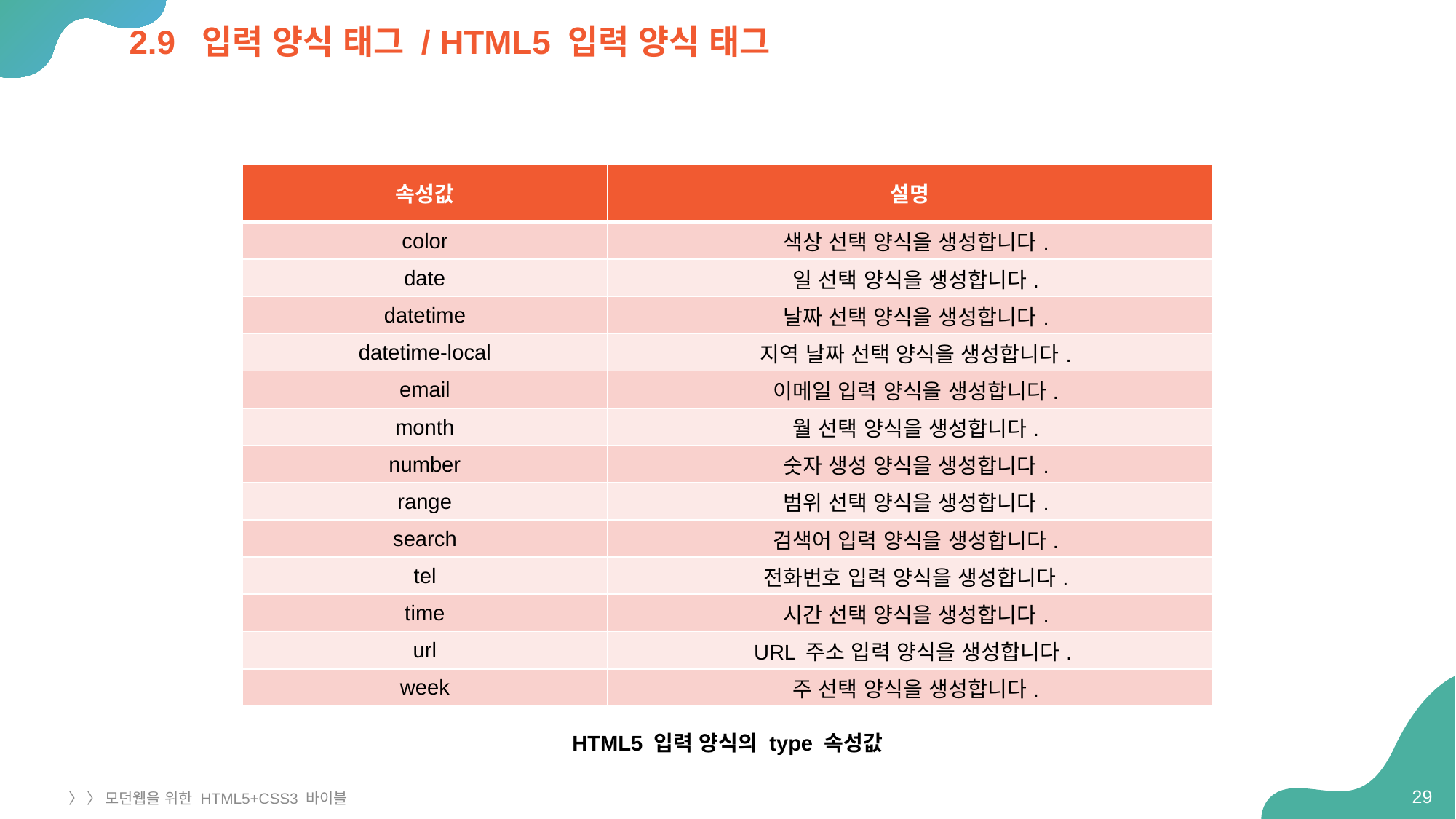

# 2.9  입력 양식 태그 / HTML5 입력 양식 태그
| 속성값 | 설명 |
| --- | --- |
| color | 색상 선택 양식을 생성합니다. |
| date | 일 선택 양식을 생성합니다. |
| datetime | 날짜 선택 양식을 생성합니다. |
| datetime-local | 지역 날짜 선택 양식을 생성합니다. |
| email | 이메일 입력 양식을 생성합니다. |
| month | 월 선택 양식을 생성합니다. |
| number | 숫자 생성 양식을 생성합니다. |
| range | 범위 선택 양식을 생성합니다. |
| search | 검색어 입력 양식을 생성합니다. |
| tel | 전화번호 입력 양식을 생성합니다. |
| time | 시간 선택 양식을 생성합니다. |
| url | URL 주소 입력 양식을 생성합니다. |
| week | 주 선택 양식을 생성합니다. |
HTML5 입력 양식의 type 속성값
29
〉 〉 모던웹을 위한 HTML5+CSS3 바이블